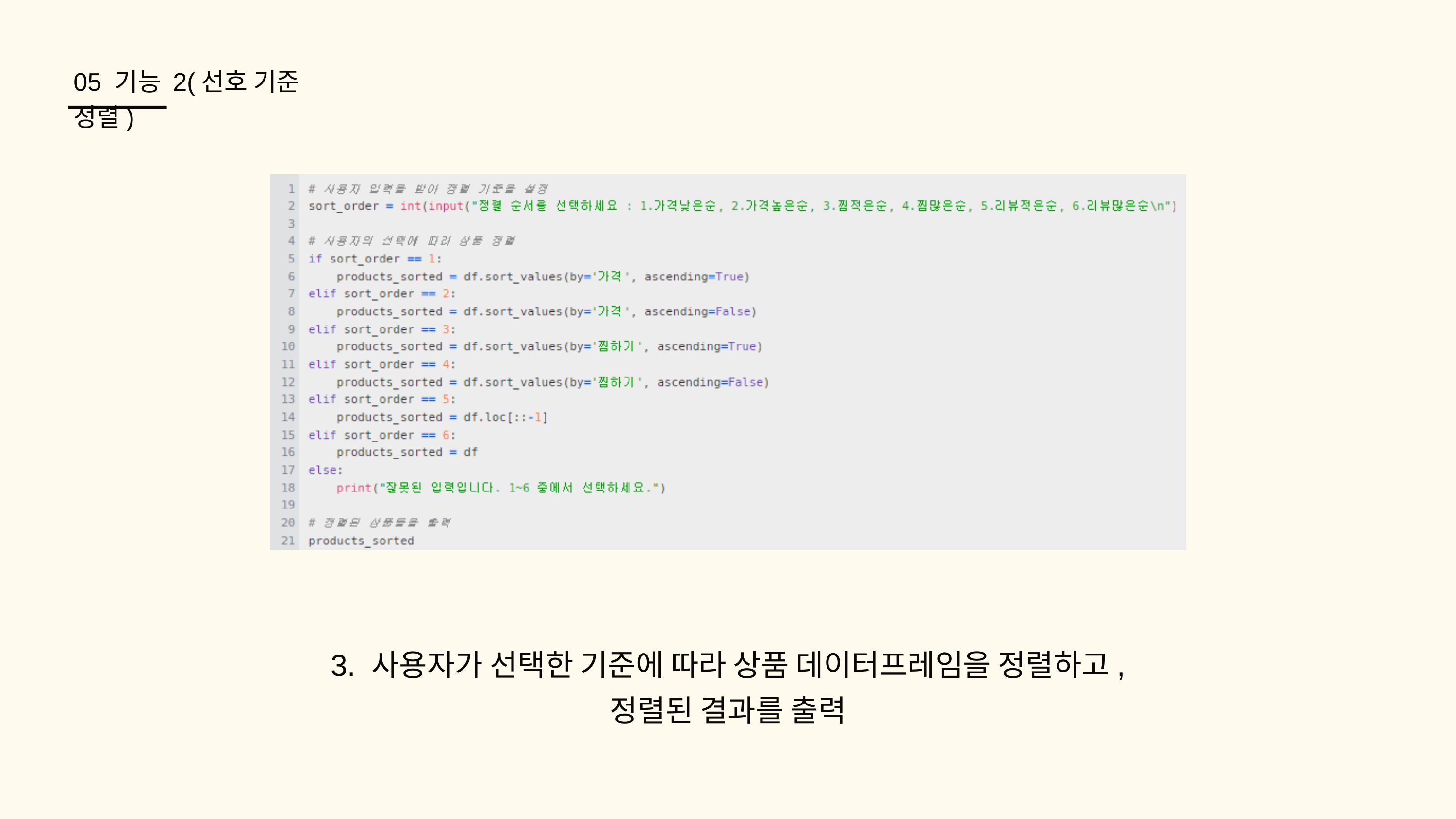

05 기능 2(선호 기준 정렬)

3. 사용자가 선택한 기준에 따라 상품 데이터프레임을 정렬하고,
정렬된 결과를 출력